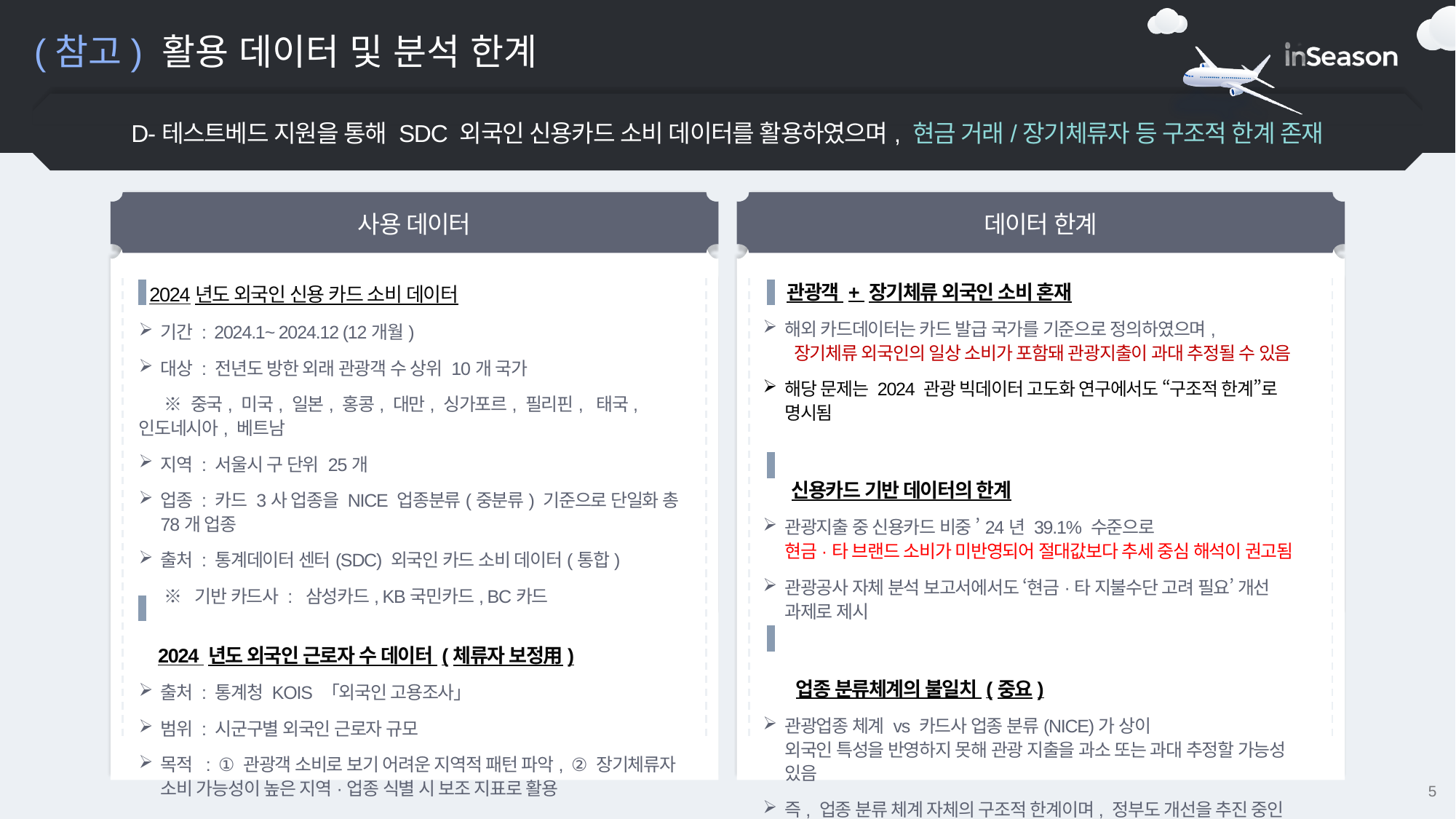

(참고) 활용 데이터 및 분석 한계
D-테스트베드 지원을 통해 SDC 외국인 신용카드 소비 데이터를 활용하였으며, 현금 거래/장기체류자 등 구조적 한계 존재

사용 데이터
데이터 한계

    2024년도 외국인 신용 카드 소비 데이터
기간 :  2024.1~ 2024.12 (12개월)
대상 : 전년도 방한 외래 관광객 수 상위 10개 국가
      ※ 중국, 미국, 일본, 홍콩, 대만, 싱가포르, 필리핀,  태국, 인도네시아, 베트남
지역 : 서울시 구 단위 25개
업종 : 카드 3사 업종을 NICE 업종분류(중분류) 기준으로 단일화 총 78개 업종
출처 : 통계데이터 센터(SDC) 외국인 카드 소비 데이터(통합)
      ※  기반 카드사 :  삼성카드, KB국민카드, BC카드

    2024 년도 외국인 근로자 수 데이터 (체류자 보정用)
출처 : 통계청 KOIS 「외국인 고용조사」
범위 : 시군구별 외국인 근로자 규모
목적  :  ① 관광객 소비로 보기 어려운 지역적 패턴 파악,  ② 장기체류자 소비 가능성이 높은 지역·업종 식별 시 보조 지표로 활용

     관광객 + 장기체류 외국인 소비 혼재
해외 카드데이터는 카드 발급 국가를 기준으로 정의하였으며,
 장기체류 외국인의 일상 소비가 포함돼 관광지출이 과대 추정될 수 있음
해당 문제는 2024 관광 빅데이터 고도화 연구에서도 “구조적 한계”로 명시됨

     신용카드 기반 데이터의 한계
관광지출 중 신용카드 비중 ’24년 39.1% 수준으로
현금·타 브랜드 소비가 미반영되어 절대값보다 추세 중심 해석이 권고됨
관광공사 자체 분석 보고서에서도 ‘현금·타 지불수단 고려 필요’ 개선 과제로 제시

      업종 분류체계의 불일치 (중요)
관광업종 체계 vs 카드사 업종 분류(NICE)가 상이
외국인 특성을 반영하지 못해 관광 지출을 과소 또는 과대 추정할 가능성 있음
즉, 업종 분류 체계 자체의 구조적 한계이며, 정부도 개선을 추진 중인 영역